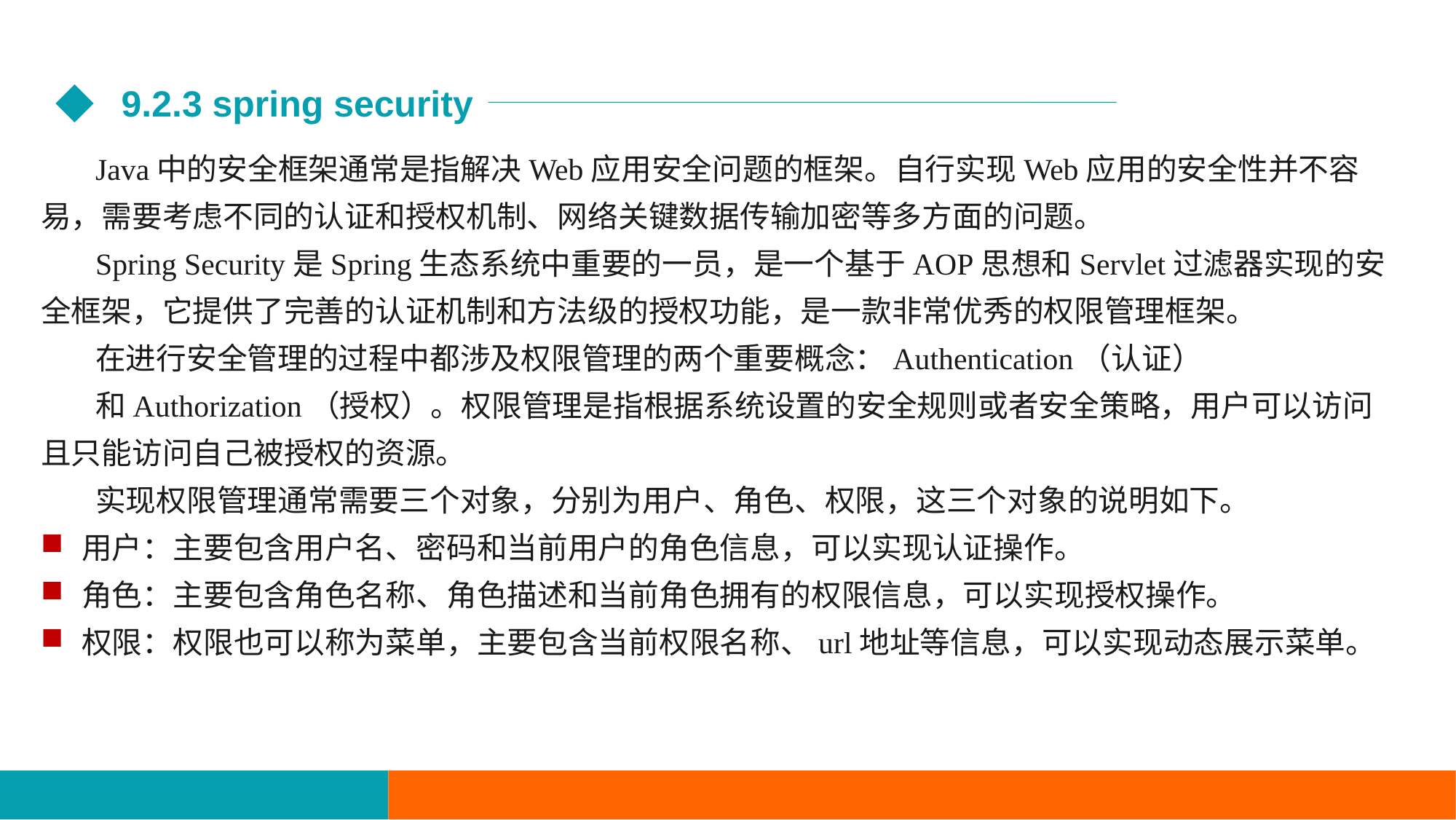

9.2.3 spring security
Java中的安全框架通常是指解决Web应用安全问题的框架。自行实现Web应用的安全性并不容易，需要考虑不同的认证和授权机制、网络关键数据传输加密等多方面的问题。
Spring Security是Spring生态系统中重要的一员，是一个基于AOP思想和Servlet过滤器实现的安全框架，它提供了完善的认证机制和方法级的授权功能，是一款非常优秀的权限管理框架。
在进行安全管理的过程中都涉及权限管理的两个重要概念：Authentication（认证）
和Authorization（授权）。权限管理是指根据系统设置的安全规则或者安全策略，用户可以访问且只能访问自己被授权的资源。
实现权限管理通常需要三个对象，分别为用户、角色、权限，这三个对象的说明如下。
用户：主要包含用户名、密码和当前用户的角色信息，可以实现认证操作。
角色：主要包含角色名称、角色描述和当前角色拥有的权限信息，可以实现授权操作。
权限：权限也可以称为菜单，主要包含当前权限名称、url地址等信息，可以实现动态展示菜单。